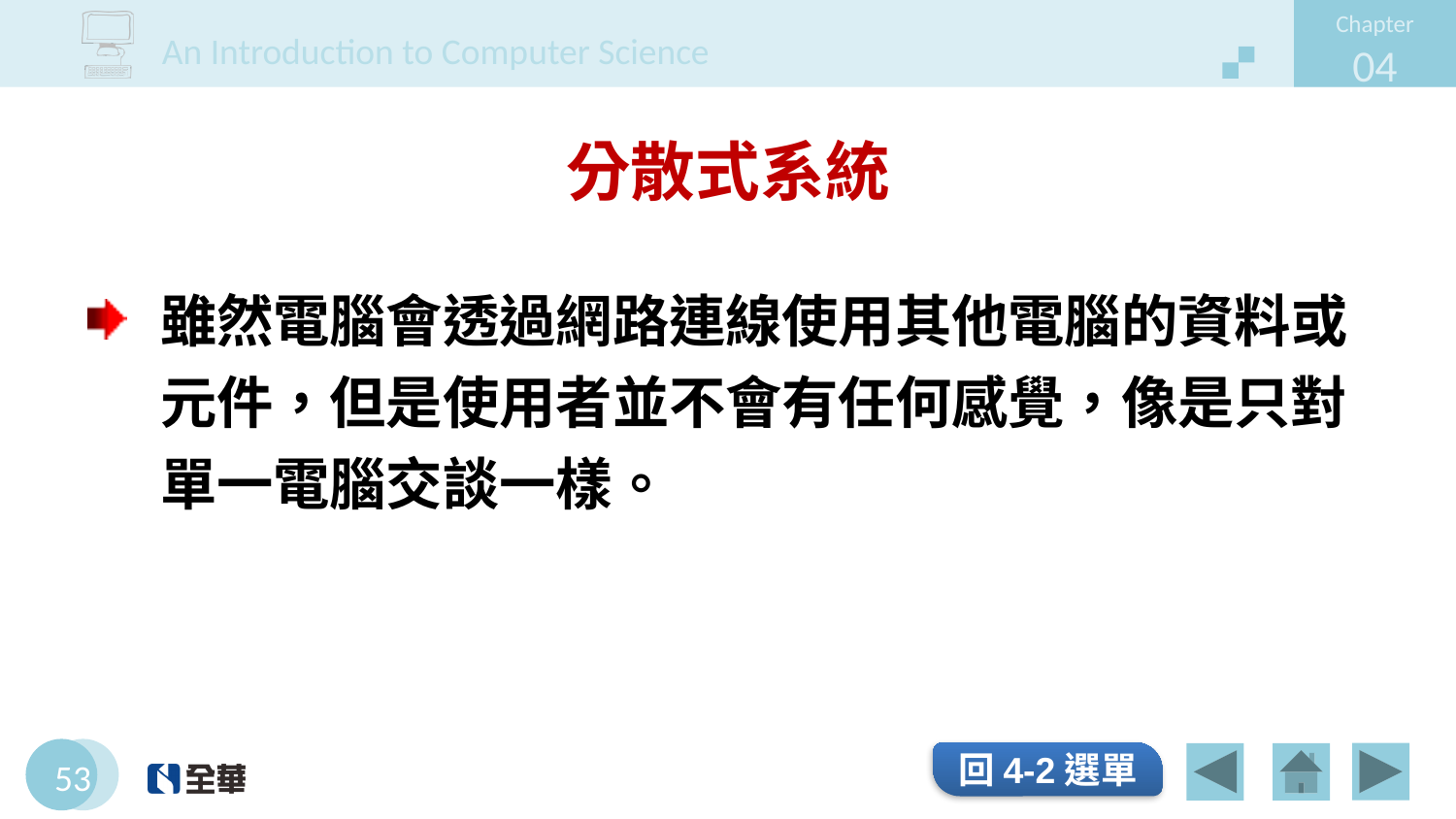

# 分散式系統
雖然電腦會透過網路連線使用其他電腦的資料或元件，但是使用者並不會有任何感覺，像是只對單一電腦交談一樣。

回4-2選單